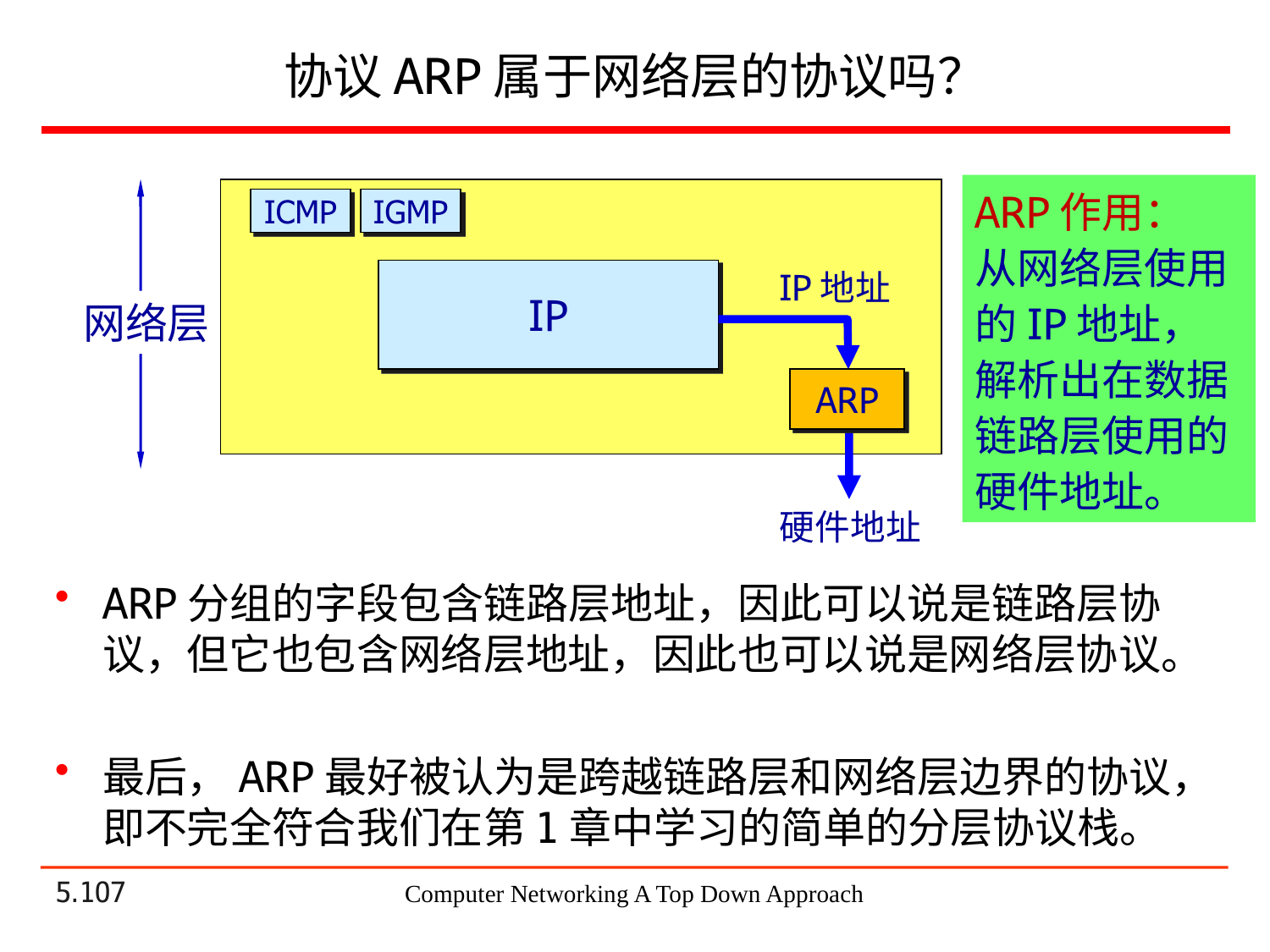

# 协议ARP属于网络层的协议吗？
ARP作用：
从网络层使用的IP地址，解析出在数据链路层使用的硬件地址。

ARP

ICMP
IGMP
IP地址
IP
网络层

ARP

硬件地址
ARP分组的字段包含链路层地址，因此可以说是链路层协议，但它也包含网络层地址，因此也可以说是网络层协议。

最后，ARP最好被认为是跨越链路层和网络层边界的协议，即不完全符合我们在第1章中学习的简单的分层协议栈。